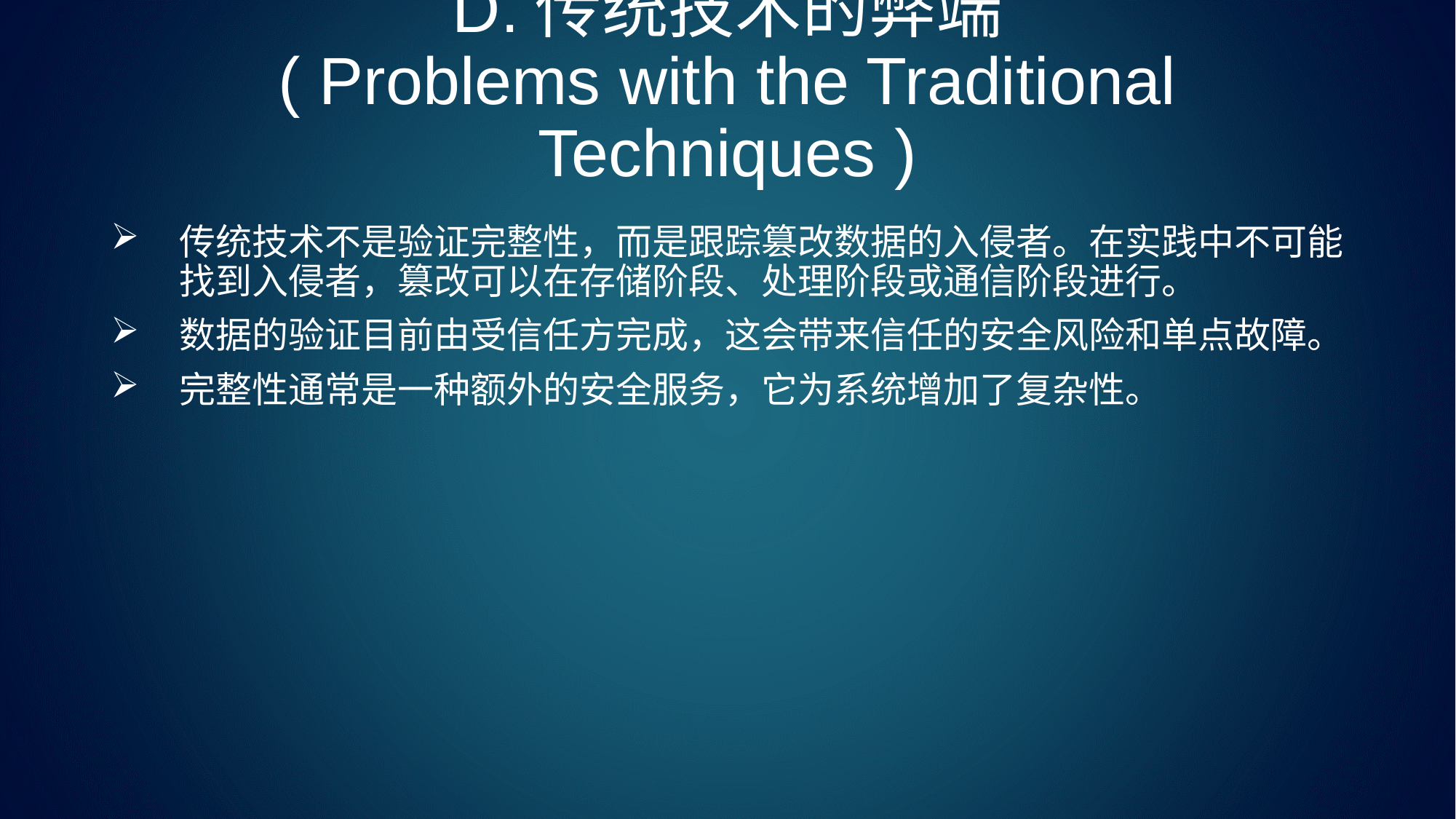

# D.传统技术的弊端 ( Problems with the Traditional Techniques )
传统技术不是验证完整性，而是跟踪篡改数据的入侵者。在实践中不可能找到入侵者，篡改可以在存储阶段、处理阶段或通信阶段进行。
数据的验证目前由受信任方完成，这会带来信任的安全风险和单点故障。
完整性通常是一种额外的安全服务，它为系统增加了复杂性。